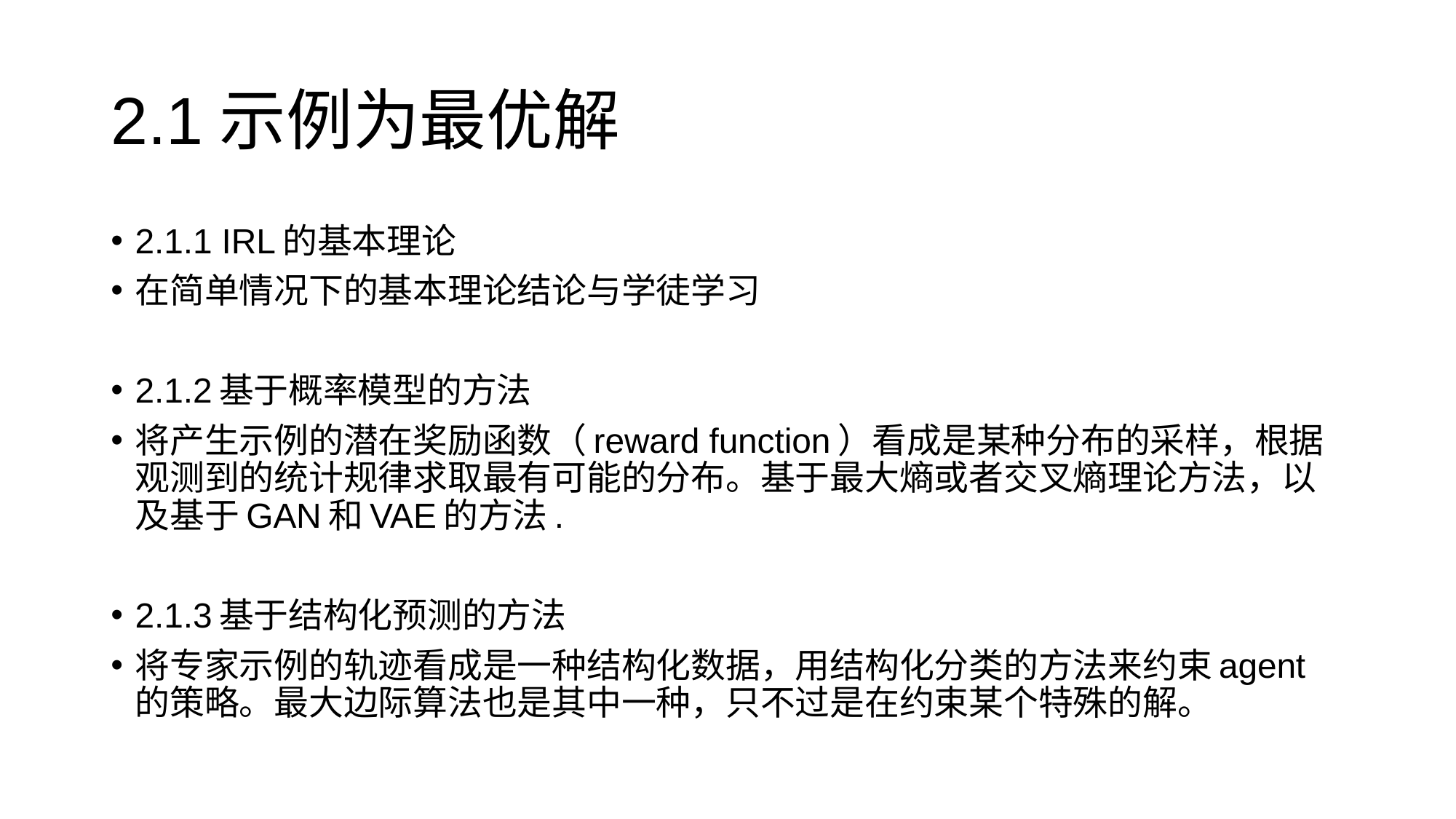

# 2.1示例为最优解
2.1.1 IRL的基本理论
在简单情况下的基本理论结论与学徒学习

2.1.2基于概率模型的方法
将产生示例的潜在奖励函数（reward function）看成是某种分布的采样，根据观测到的统计规律求取最有可能的分布。基于最大熵或者交叉熵理论方法，以及基于GAN和VAE的方法.

2.1.3基于结构化预测的方法
将专家示例的轨迹看成是一种结构化数据，用结构化分类的方法来约束agent的策略。最大边际算法也是其中一种，只不过是在约束某个特殊的解。